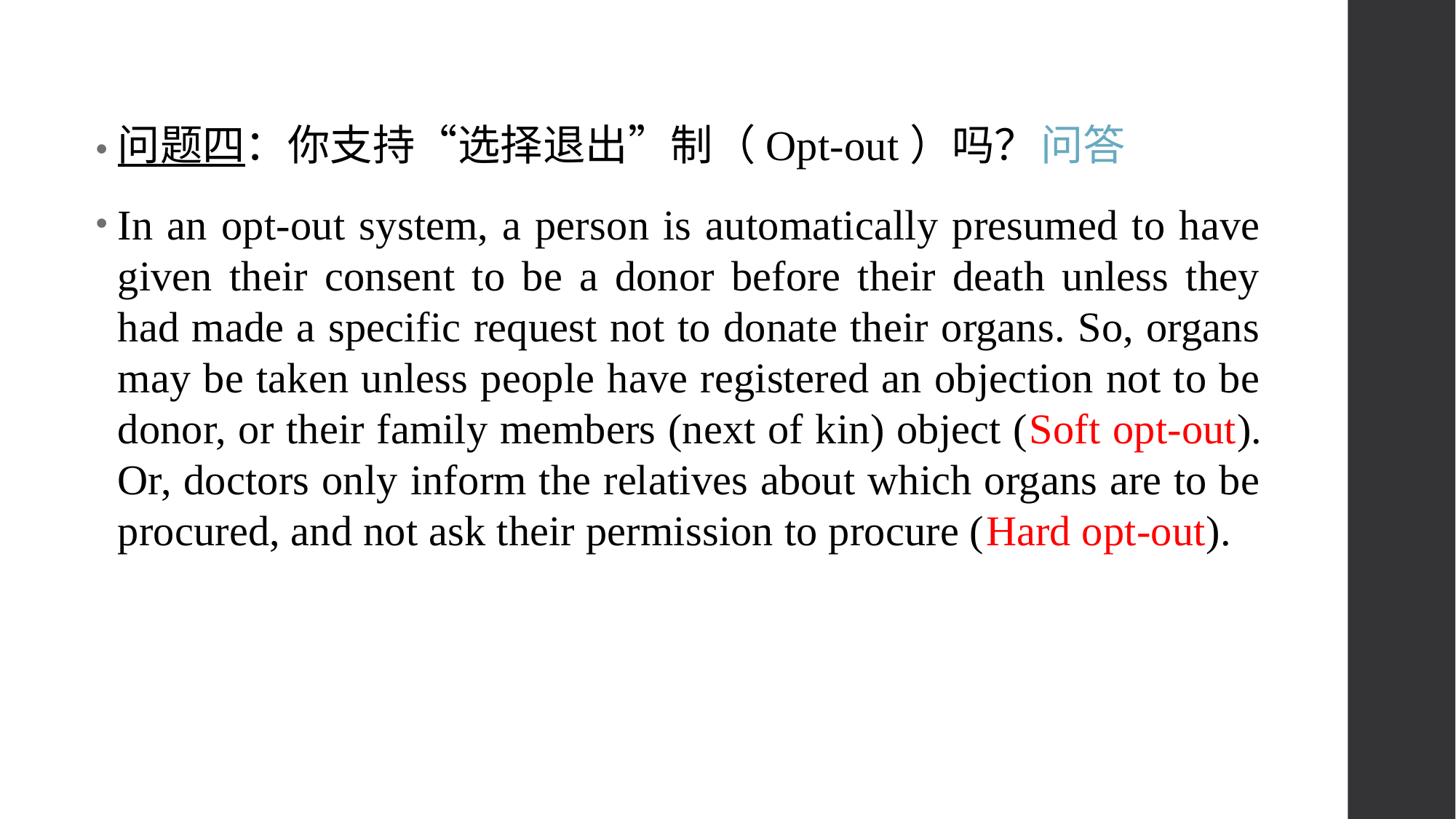

问题四：你支持“选择退出”制（Opt-out）吗？
In an opt-out system, a person is automatically presumed to have given their consent to be a donor before their death unless they had made a specific request not to donate their organs. So, organs may be taken unless people have registered an objection not to be donor, or their family members (next of kin) object (Soft opt-out). Or, doctors only inform the relatives about which organs are to be procured, and not ask their permission to procure (Hard opt-out).

问答